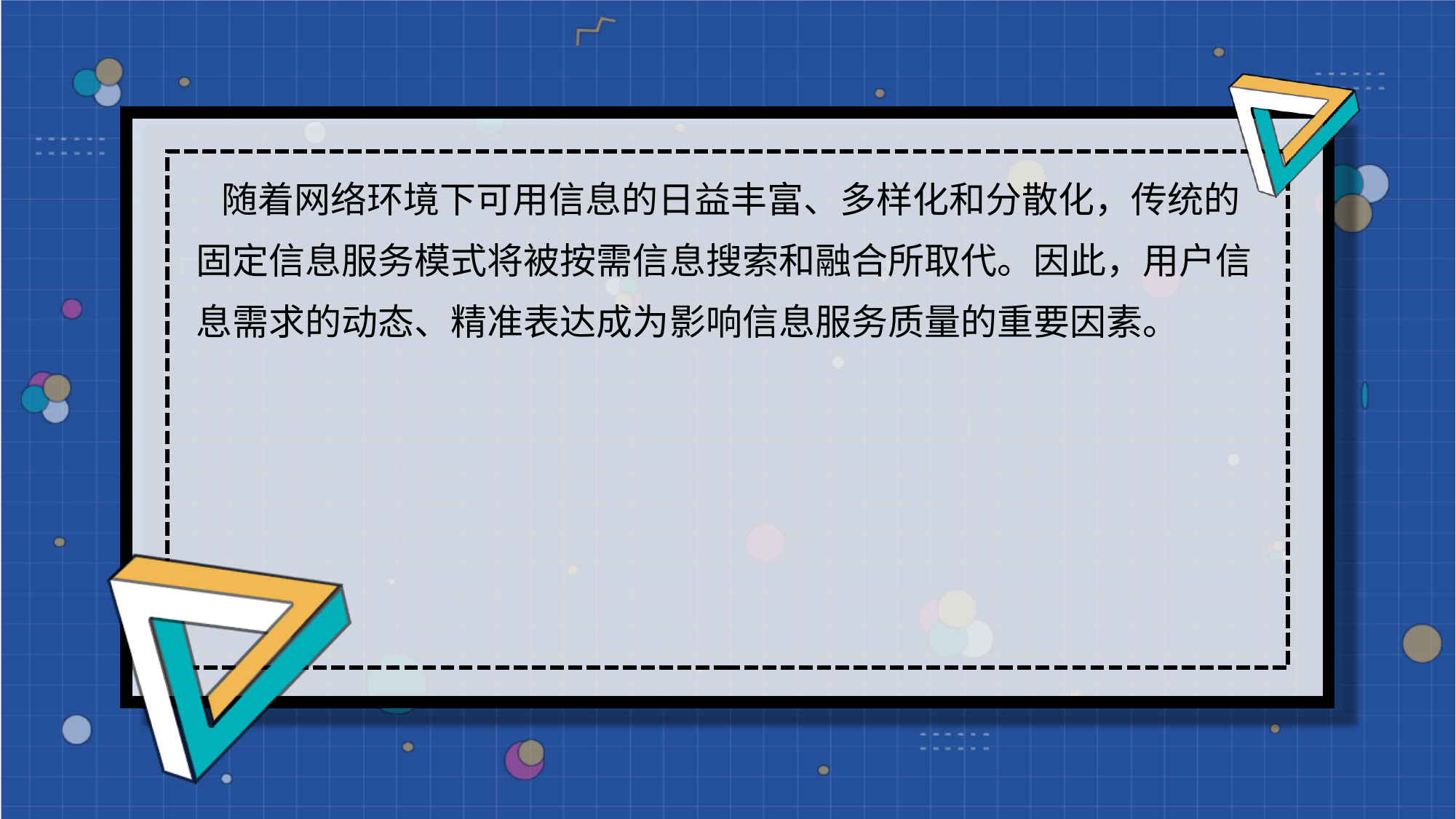

随着网络环境下可用信息的日益丰富、多样化和分散化，传统的固定信息服务模式将被按需信息搜索和融合所取代。因此，用户信息需求的动态、精准表达成为影响信息服务质量的重要因素。